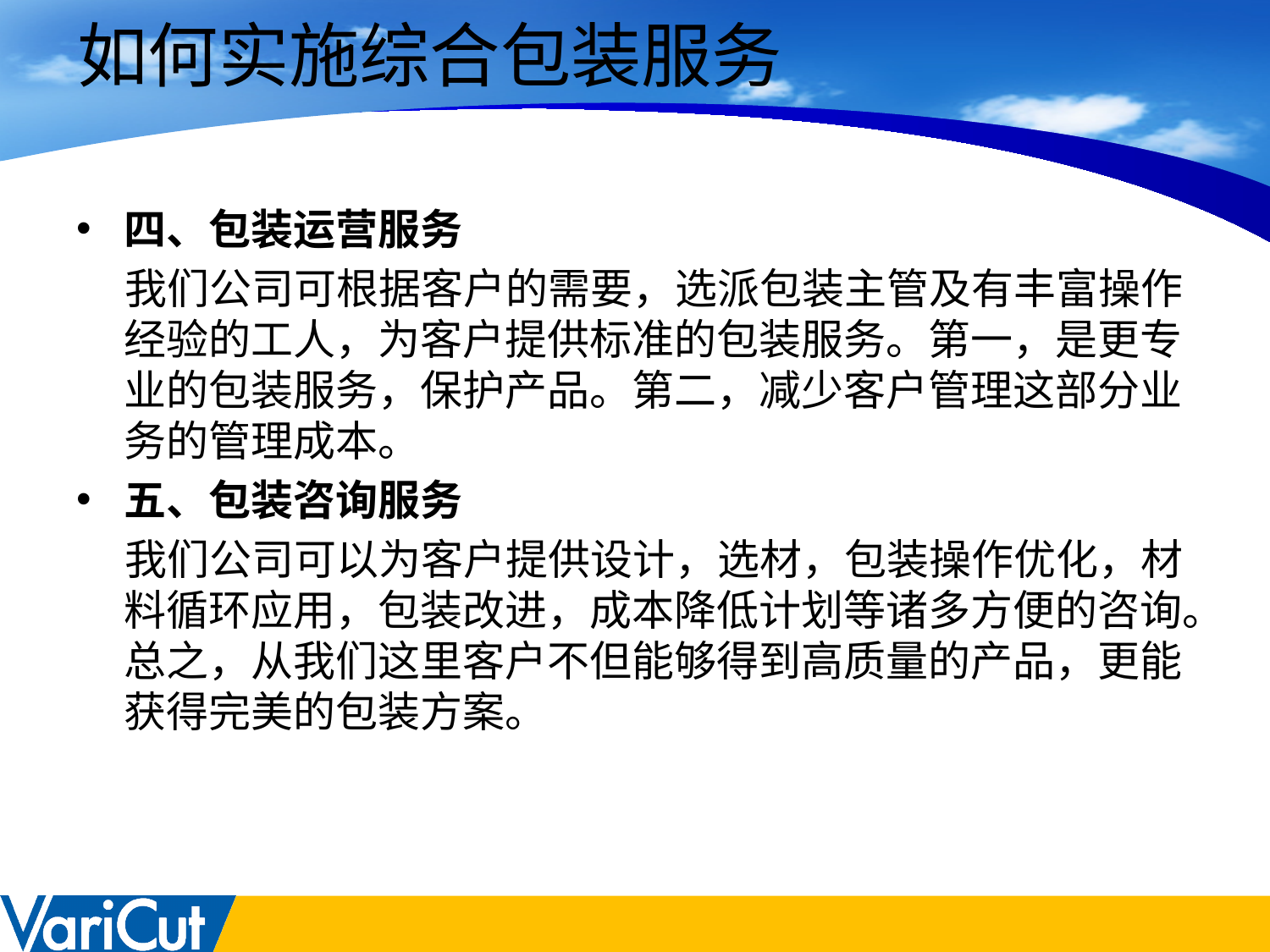

# 如何实施综合包装服务
四、包装运营服务
    我们公司可根据客户的需要，选派包装主管及有丰富操作经验的工人，为客户提供标准的包装服务。第一，是更专业的包装服务，保护产品。第二，减少客户管理这部分业务的管理成本。
五、包装咨询服务
    我们公司可以为客户提供设计，选材，包装操作优化，材料循环应用，包装改进，成本降低计划等诸多方便的咨询。总之，从我们这里客户不但能够得到高质量的产品，更能获得完美的包装方案。